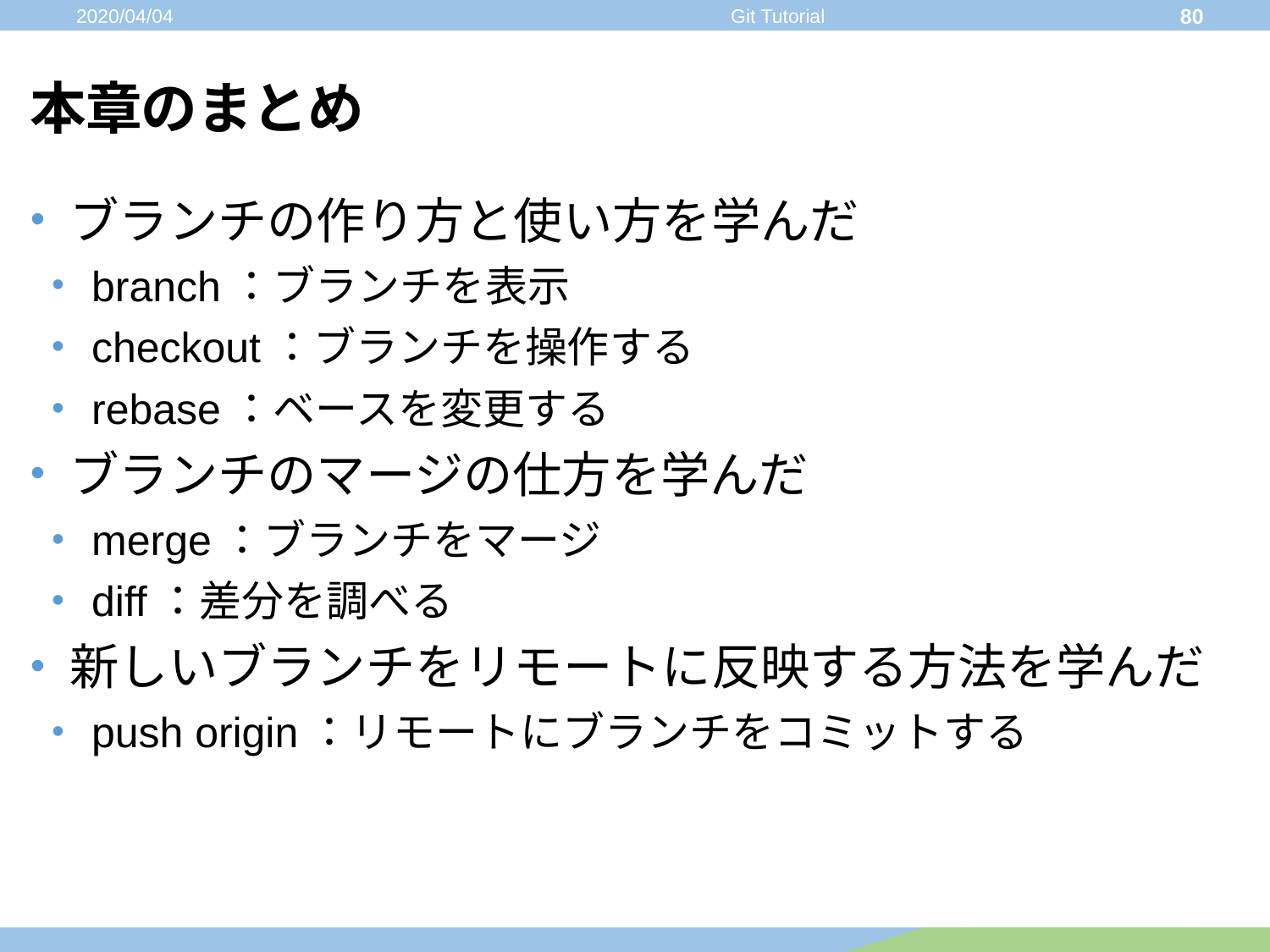

2020/04/04
80
Git Tutorial
# 本章のまとめ
ブランチの作り方と使い方を学んだ
branch：ブランチを表示
checkout：ブランチを操作する
rebase：ベースを変更する
ブランチのマージの仕方を学んだ
merge：ブランチをマージ
diff：差分を調べる
新しいブランチをリモートに反映する方法を学んだ
push origin：リモートにブランチをコミットする